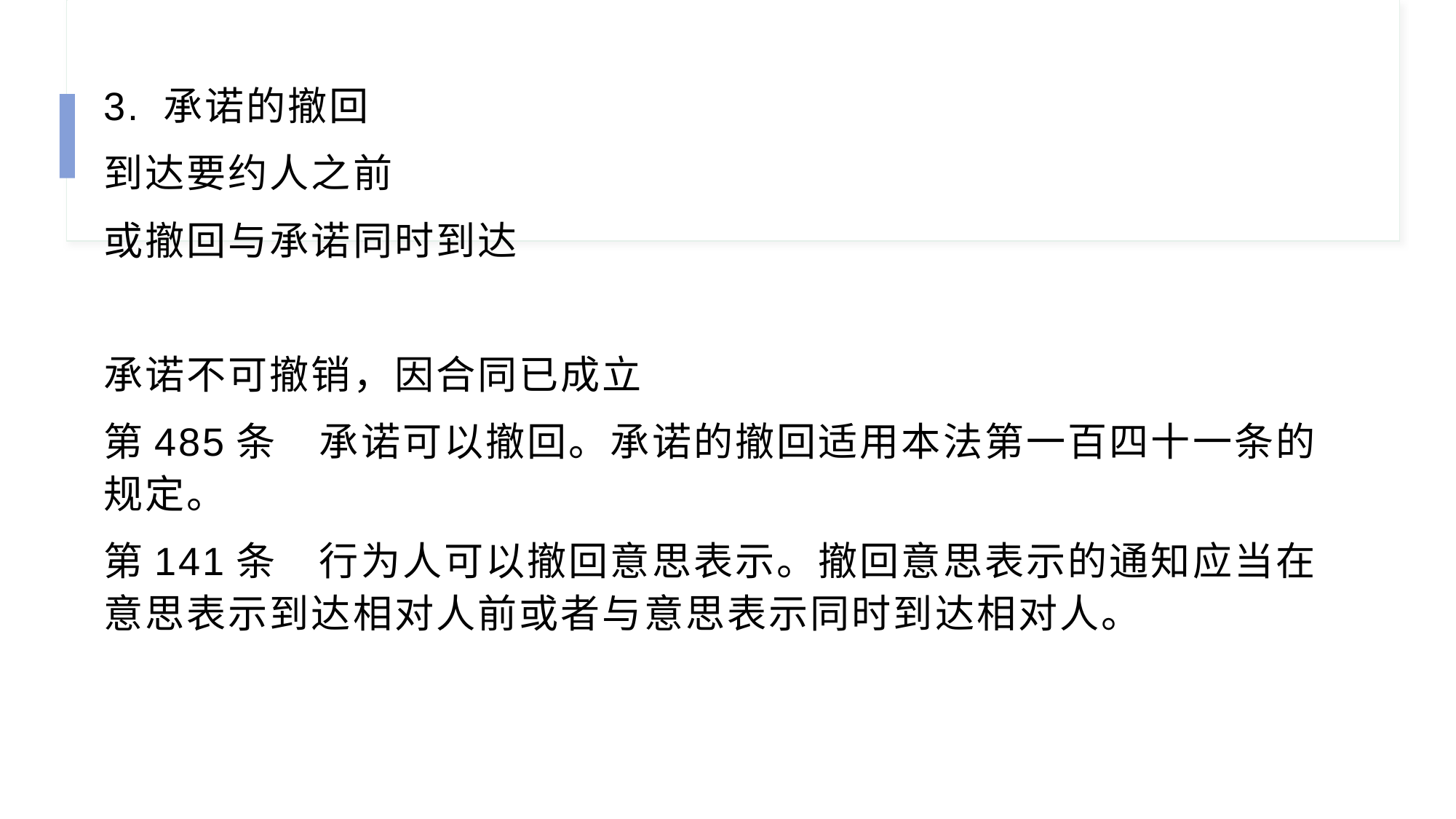

3. 承诺的撤回
到达要约人之前
或撤回与承诺同时到达

承诺不可撤销，因合同已成立
第485条　承诺可以撤回。承诺的撤回适用本法第一百四十一条的规定。
第141条　行为人可以撤回意思表示。撤回意思表示的通知应当在意思表示到达相对人前或者与意思表示同时到达相对人。